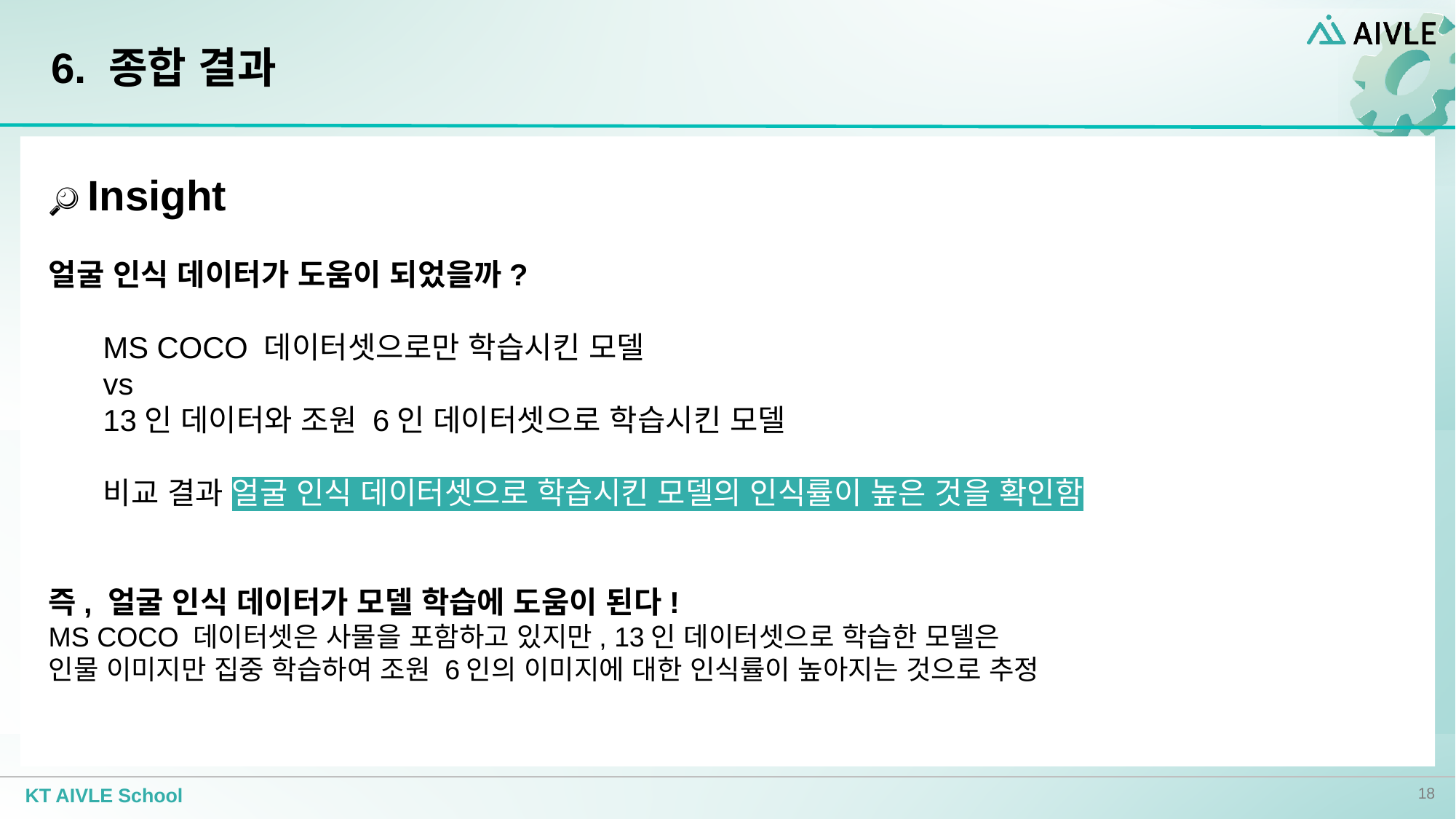

# 6. 종합 결과
🔎 Insight

얼굴 인식 데이터가 도움이 되었을까?

MS COCO 데이터셋으로만 학습시킨 모델
vs
13인 데이터와 조원 6인 데이터셋으로 학습시킨 모델

비교 결과 얼굴 인식 데이터셋으로 학습시킨 모델의 인식률이 높은 것을 확인함

즉, 얼굴 인식 데이터가 모델 학습에 도움이 된다!
MS COCO 데이터셋은 사물을 포함하고 있지만, 13인 데이터셋으로 학습한 모델은
인물 이미지만 집중 학습하여 조원 6인의 이미지에 대한 인식률이 높아지는 것으로 추정